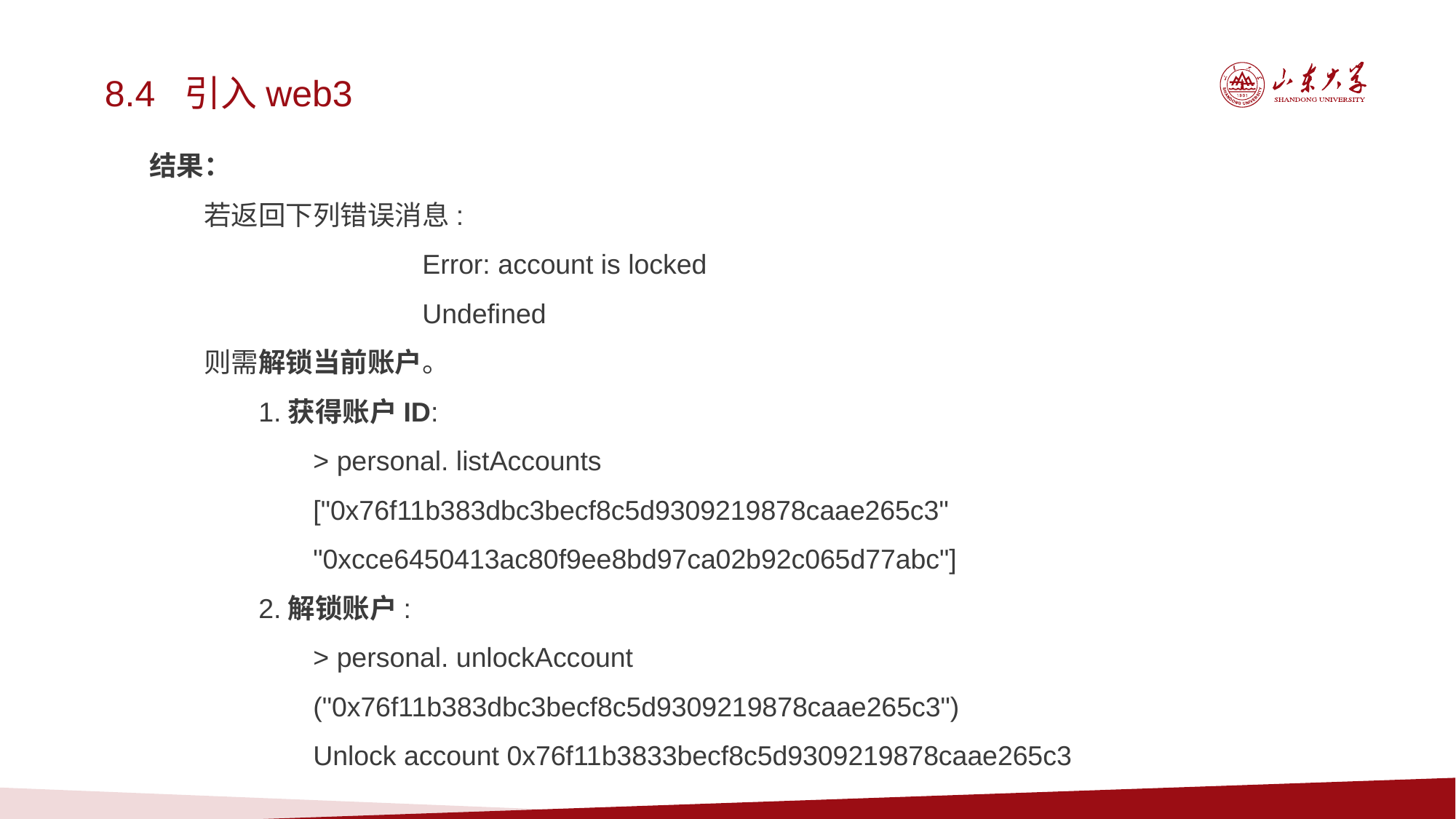

8.4  引入web3
结果：
若返回下列错误消息:
Error: account is locked
Undefined
则需解锁当前账户。
1.获得账户ID:
> personal. listAccounts
["0x76f11b383dbc3becf8c5d9309219878caae265c3" "0xcce6450413ac80f9ee8bd97ca02b92c065d77abc"]
2.解锁账户:
> personal. unlockAccount
("0x76f11b383dbc3becf8c5d9309219878caae265c3")
Unlock account 0x76f11b3833becf8c5d9309219878caae265c3